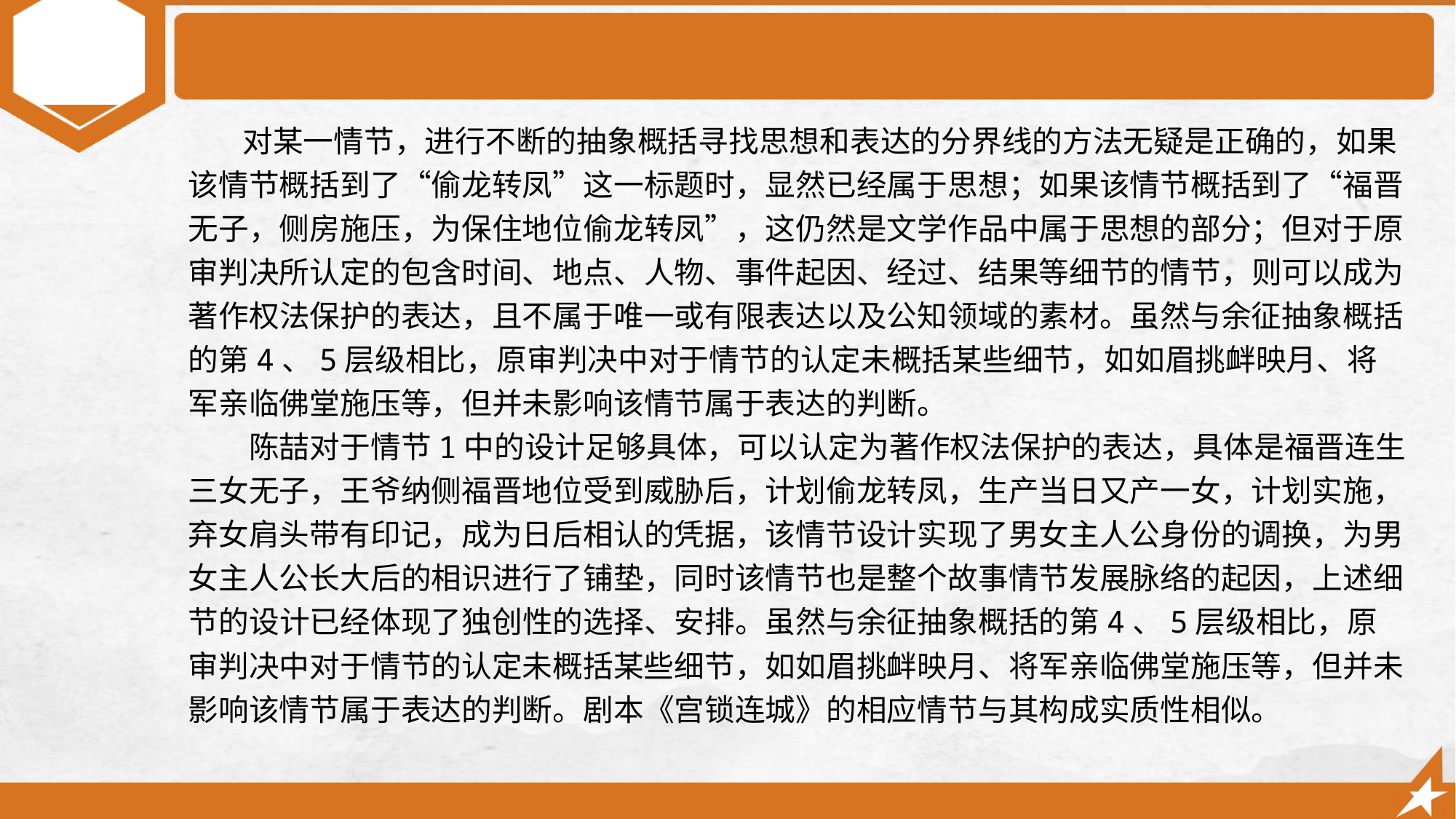

对某一情节，进行不断的抽象概括寻找思想和表达的分界线的方法无疑是正确的，如果该情节概括到了“偷龙转凤”这一标题时，显然已经属于思想；如果该情节概括到了“福晋无子，侧房施压，为保住地位偷龙转凤”，这仍然是文学作品中属于思想的部分；但对于原审判决所认定的包含时间、地点、人物、事件起因、经过、结果等细节的情节，则可以成为著作权法保护的表达，且不属于唯一或有限表达以及公知领域的素材。虽然与余征抽象概括的第4、5层级相比，原审判决中对于情节的认定未概括某些细节，如如眉挑衅映月、将军亲临佛堂施压等，但并未影响该情节属于表达的判断。
　　陈喆对于情节1中的设计足够具体，可以认定为著作权法保护的表达，具体是福晋连生三女无子，王爷纳侧福晋地位受到威胁后，计划偷龙转凤，生产当日又产一女，计划实施，弃女肩头带有印记，成为日后相认的凭据，该情节设计实现了男女主人公身份的调换，为男女主人公长大后的相识进行了铺垫，同时该情节也是整个故事情节发展脉络的起因，上述细节的设计已经体现了独创性的选择、安排。虽然与余征抽象概括的第4、5层级相比，原审判决中对于情节的认定未概括某些细节，如如眉挑衅映月、将军亲临佛堂施压等，但并未影响该情节属于表达的判断。剧本《宫锁连城》的相应情节与其构成实质性相似。